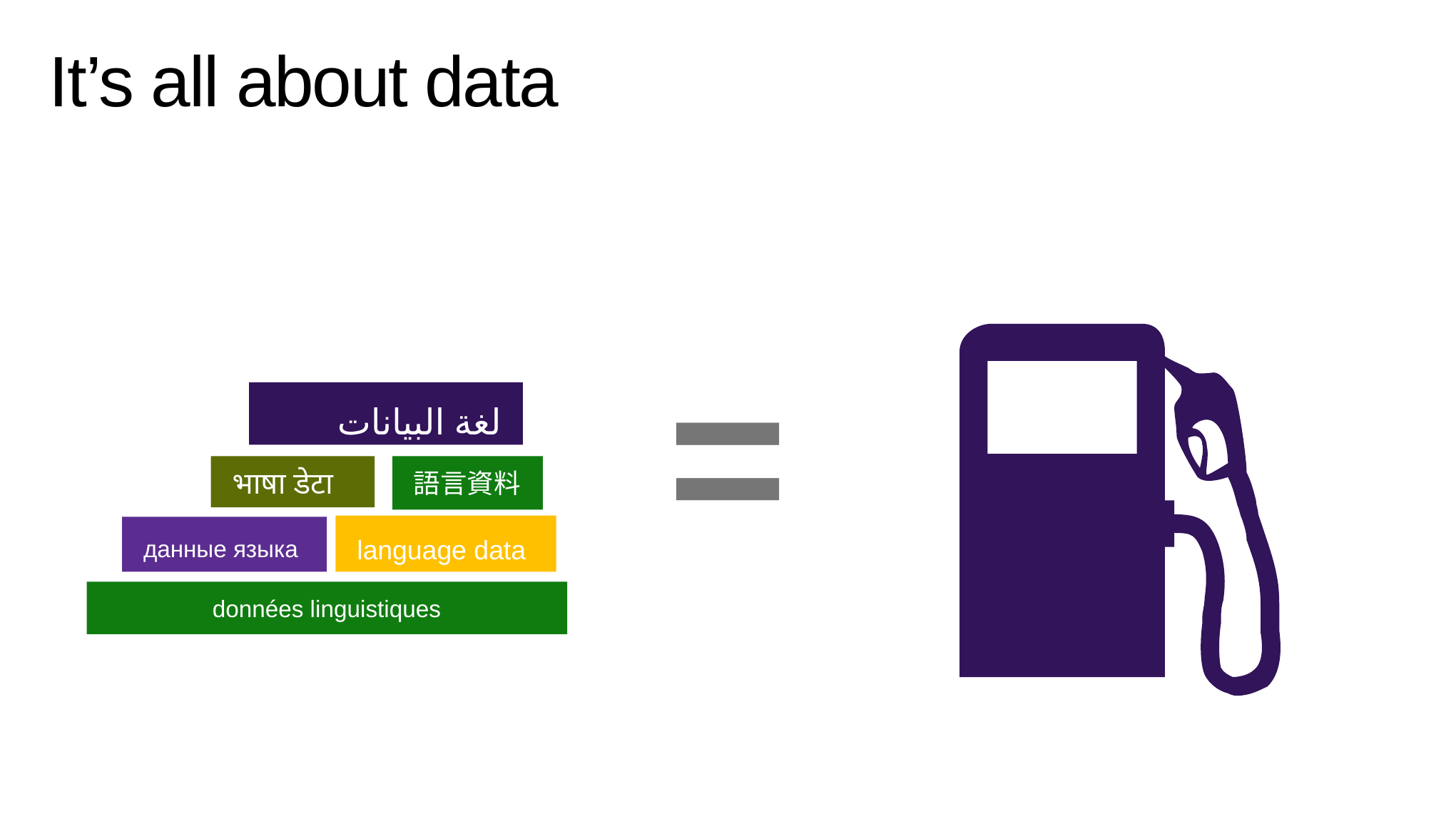

# It’s all about data

=
لغة البيانات
भाषा डेटा
語言資料
language data
данные языка
données linguistiques